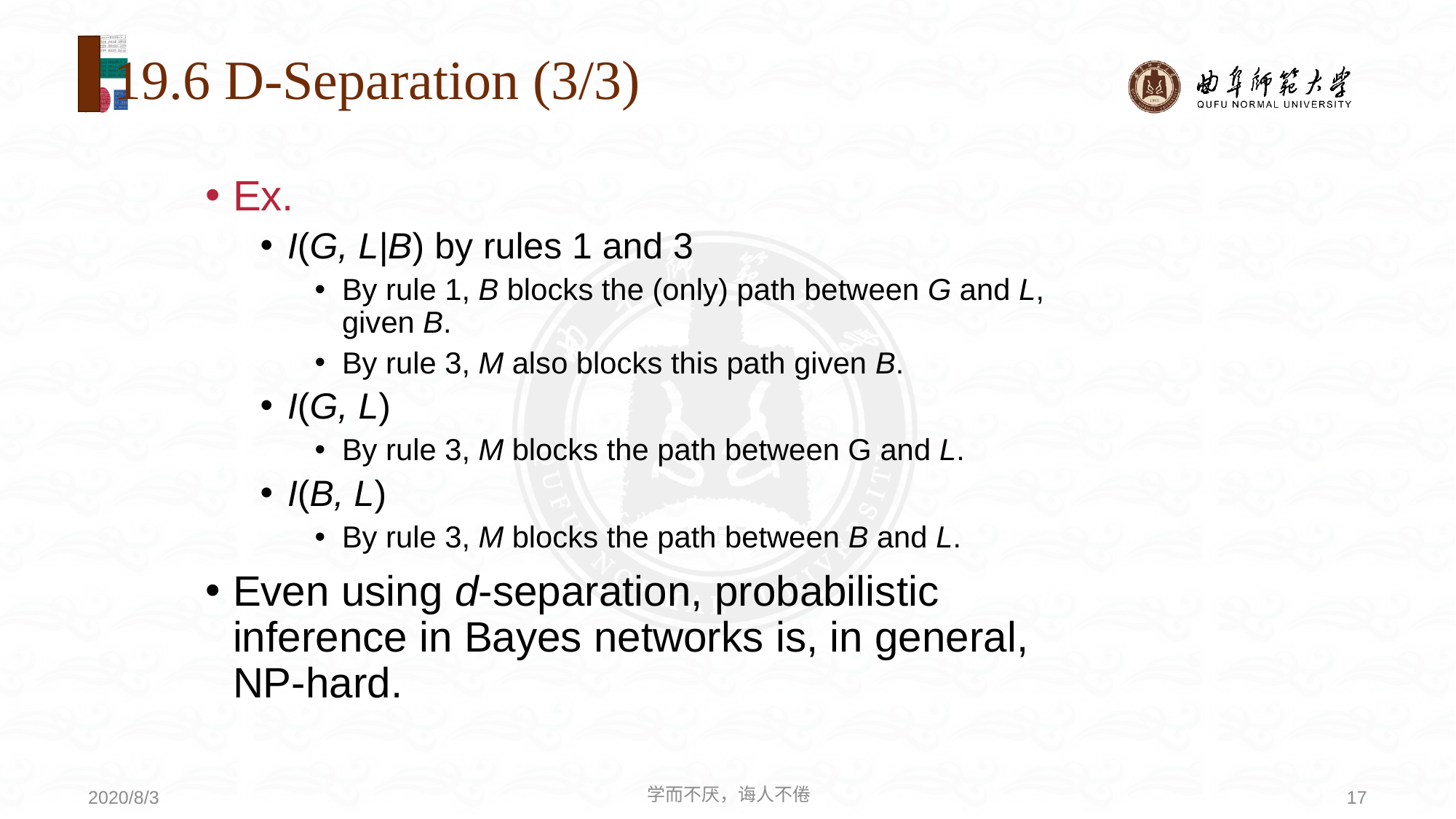

# 19.6 D-Separation (3/3)
Ex.
I(G, L|B) by rules 1 and 3
By rule 1, B blocks the (only) path between G and L, given B.
By rule 3, M also blocks this path given B.
I(G, L)
By rule 3, M blocks the path between G and L.
I(B, L)
By rule 3, M blocks the path between B and L.
Even using d-separation, probabilistic inference in Bayes networks is, in general, NP-hard.
学而不厌，诲人不倦
17
2020/8/3